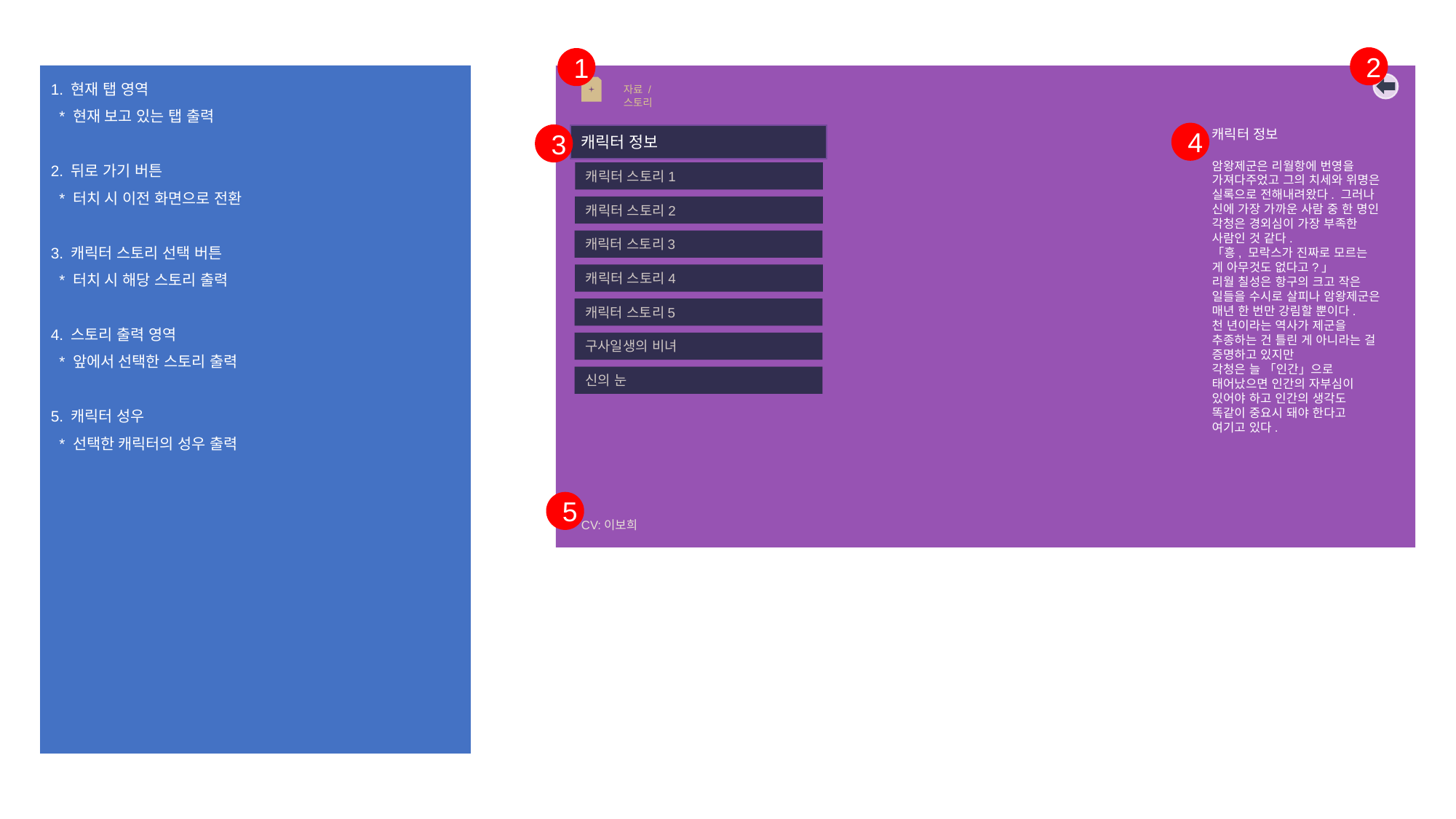

2
1
1. 현재 탭 영역
  * 현재 보고 있는 탭 출력

2. 뒤로 가기 버튼
  * 터치 시 이전 화면으로 전환

3. 캐릭터 스토리 선택 버튼
  * 터치 시 해당 스토리 출력

4. 스토리 출력 영역
  * 앞에서 선택한 스토리 출력

5. 캐릭터 성우
  * 선택한 캐릭터의 성우 출력

자료 / 스토리

캐릭터 정보

암왕제군은 리월항에 번영을 가져다주었고 그의 치세와 위명은 실록으로 전해내려왔다. 그러나 신에 가장 가까운 사람 중 한 명인 각청은 경외심이 가장 부족한 사람인 것 같다.
「흥, 모락스가 진짜로 모르는 게 아무것도 없다고?」
리월 칠성은 항구의 크고 작은 일들을 수시로 살피나 암왕제군은 매년 한 번만 강림할 뿐이다.
천 년이라는 역사가 제군을 추종하는 건 틀린 게 아니라는 걸 증명하고 있지만
각청은 늘 「인간」으로 태어났으면 인간의 자부심이 있어야 하고 인간의 생각도 똑같이 중요시 돼야 한다고 여기고 있다.

4
3
캐릭터 정보
캐릭터 스토리1
캐릭터 스토리2
캐릭터 스토리3
캐릭터 스토리4
캐릭터 스토리5
구사일생의 비녀
신의 눈
5
CV:이보희